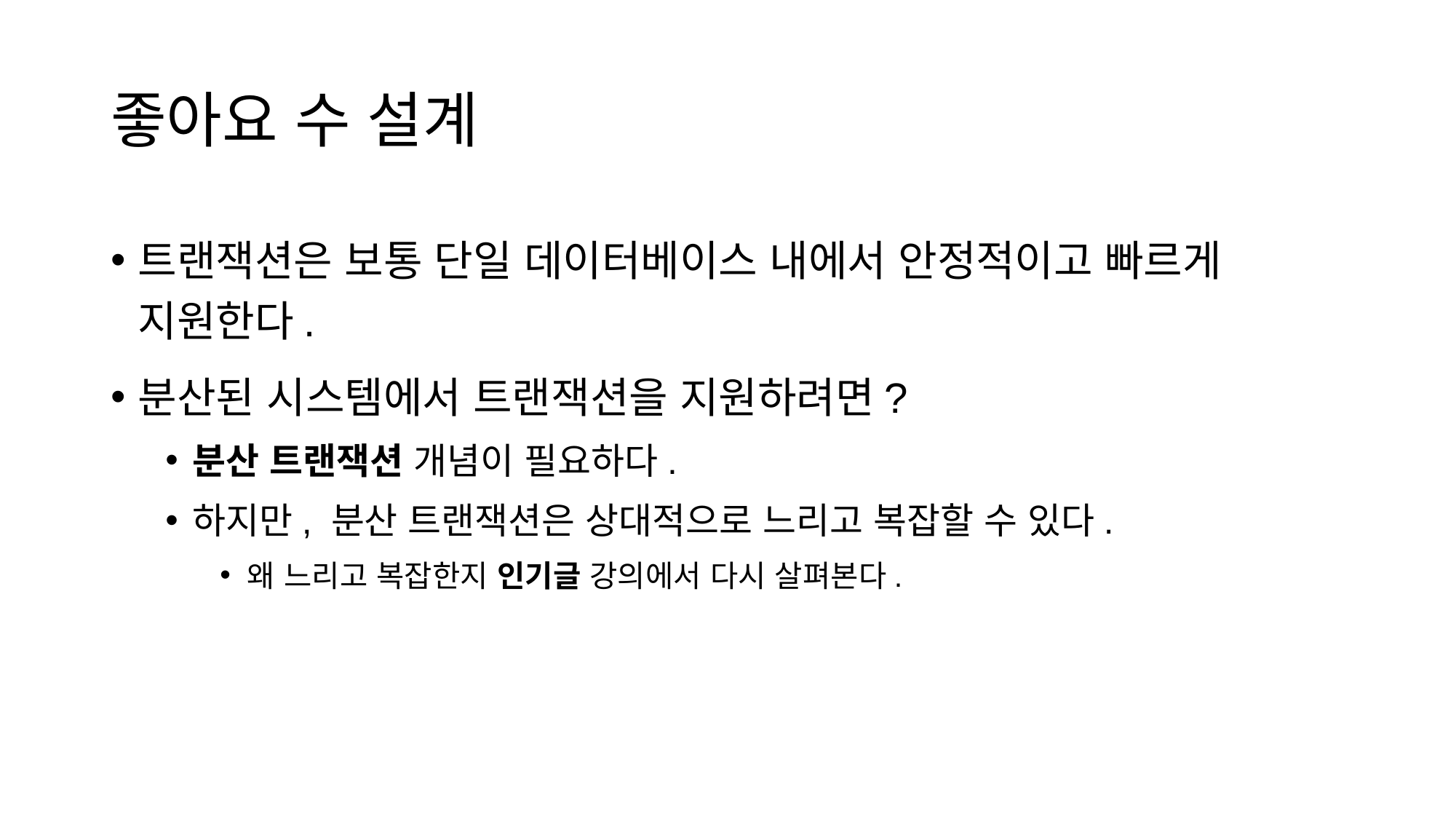

# 좋아요 수 설계
트랜잭션은 보통 단일 데이터베이스 내에서 안정적이고 빠르게 지원한다.
분산된 시스템에서 트랜잭션을 지원하려면?
분산 트랜잭션 개념이 필요하다.
하지만, 분산 트랜잭션은 상대적으로 느리고 복잡할 수 있다.
왜 느리고 복잡한지 인기글 강의에서 다시 살펴본다.